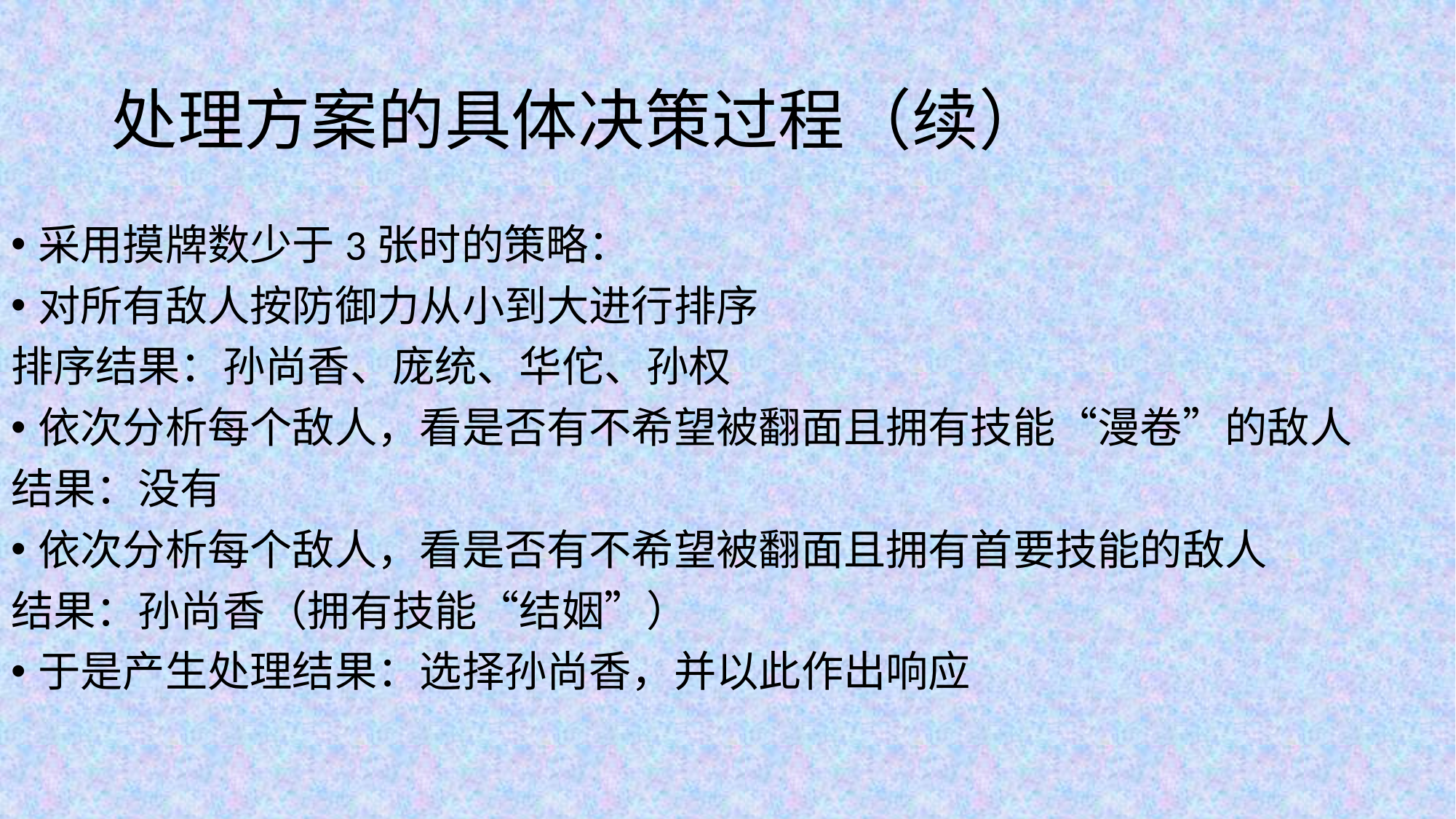

# 处理方案的具体决策过程（续）
采用摸牌数少于3张时的策略：
对所有敌人按防御力从小到大进行排序
排序结果：孙尚香、庞统、华佗、孙权
依次分析每个敌人，看是否有不希望被翻面且拥有技能“漫卷”的敌人
结果：没有
依次分析每个敌人，看是否有不希望被翻面且拥有首要技能的敌人
结果：孙尚香（拥有技能“结姻”）
于是产生处理结果：选择孙尚香，并以此作出响应